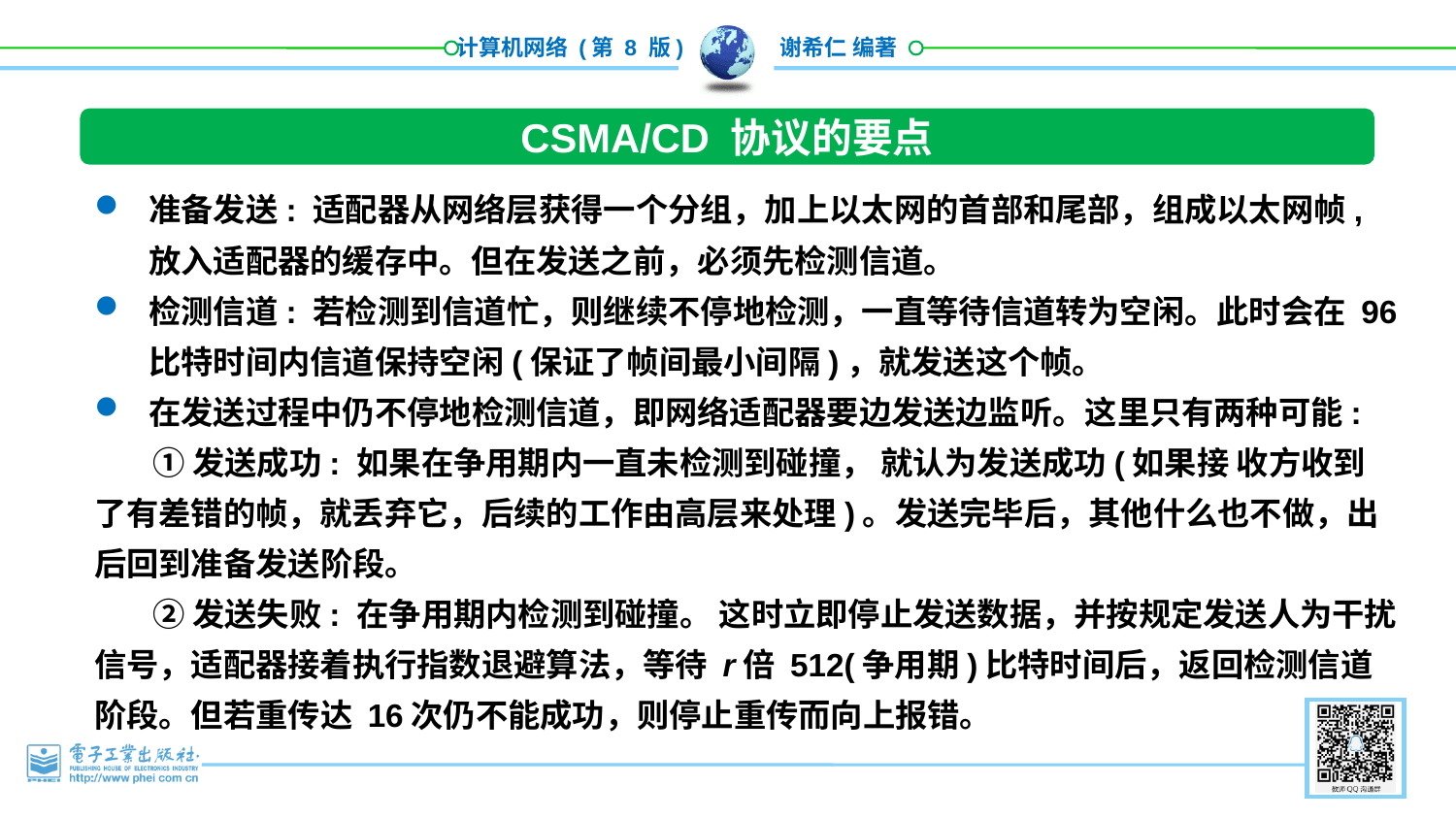

CSMA/CD 协议的要点

准备发送: 适配器从网络层获得一个分组，加上以太网的首部和尾部，组成以太网帧, 放入适配器的缓存中。但在发送之前，必须先检测信道。
检测信道: 若检测到信道忙，则继续不停地检测，一直等待信道转为空闲。此时会在 96 比特时间内信道保持空闲(保证了帧间最小间隔)，就发送这个帧。
在发送过程中仍不停地检测信道，即网络适配器要边发送边监听。这里只有两种可能:
        ①发送成功: 如果在争用期内一直未检测到碰撞， 就认为发送成功(如果接 收方收到  了有差错的帧，就丢弃它，后续的工作由高层来处理)。发送完毕后，其他什么也不做，出后回到准备发送阶段。
        ②发送失败: 在争用期内检测到碰撞。 这时立即停止发送数据，并按规定发送人为干扰信号，适配器接着执行指数退避算法，等待 r倍 512(争用期)比特时间后，返回检测信道阶段。但若重传达 16次仍不能成功，则停止重传而向上报错。